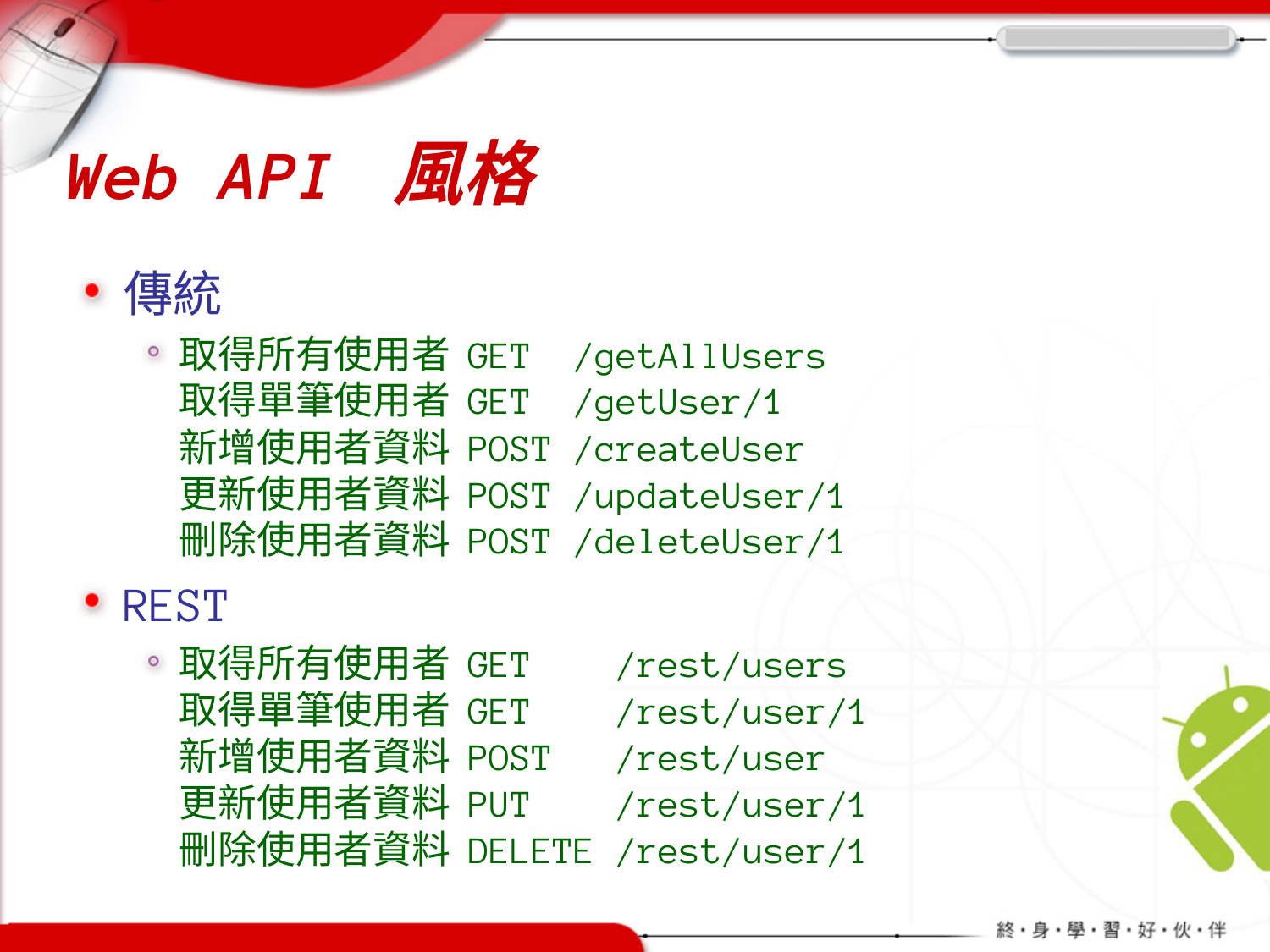

# Web API 風格
傳統
取得所有使用者 GET  /getAllUsers
取得單筆使用者 GET  /getUser/1
新增使用者資料 POST /createUser
更新使用者資料 POST /updateUser/1
刪除使用者資料 POST /deleteUser/1
REST
取得所有使用者 GET    /rest/users
取得單筆使用者 GET    /rest/user/1
新增使用者資料 POST   /rest/user
更新使用者資料 PUT    /rest/user/1
刪除使用者資料 DELETE /rest/user/1